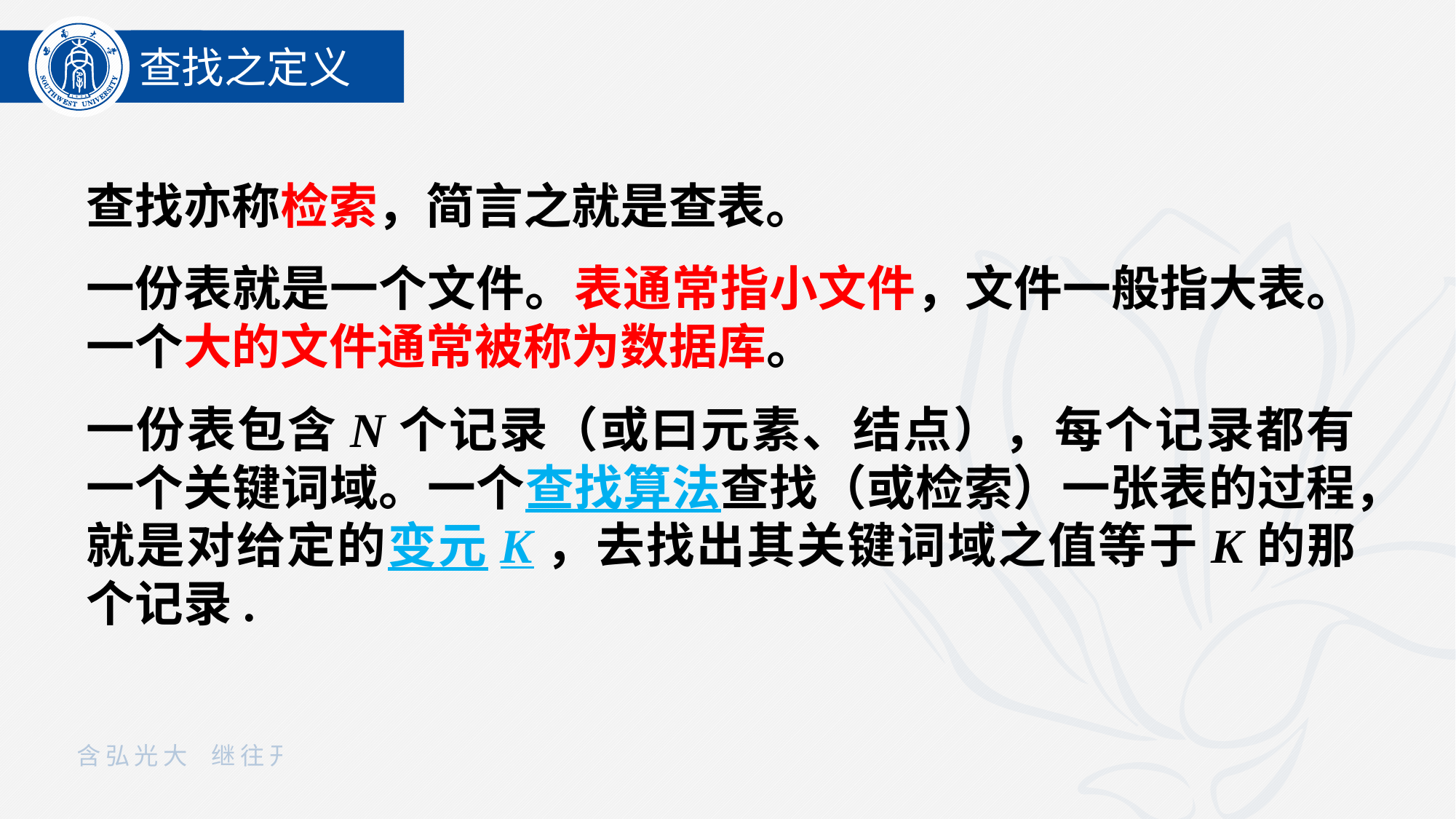

查找之定义
查找亦称检索，简言之就是查表。
一份表就是一个文件。表通常指小文件，文件一般指大表。一个大的文件通常被称为数据库。
一份表包含N个记录（或曰元素、结点），每个记录都有一个关键词域。一个查找算法查找（或检索）一张表的过程，就是对给定的变元K，去找出其关键词域之值等于K的那个记录.